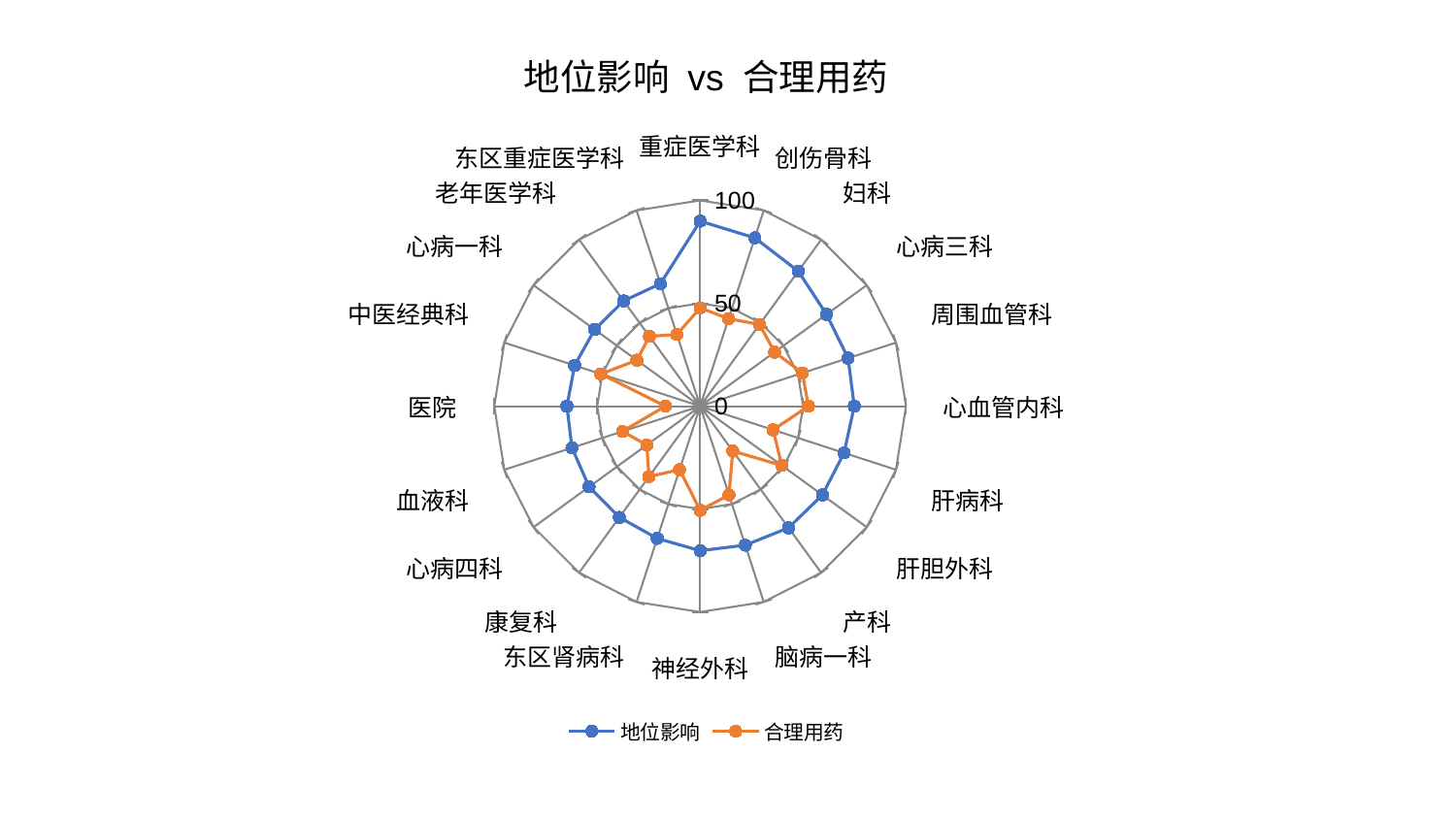

### Chart: 地位影响 vs 合理用药

| Category | 地位影响 | 合理用药 |
|---|---|---|
| 重症医学科 | 89.9173543248089 | 47.753557893112145 |
| 创伤骨科 | 86.00131686397553 | 44.717994321736384 |
| 妇科 | 81.10673620857463 | 49.090391508652075 |
| 心病三科 | 75.8788129660545 | 44.712809359568155 |
| 周围血管科 | 75.57495951513887 | 52.211127348415275 |
| 心血管内科 | 74.87455407181487 | 52.630994737524276 |
| 肝病科 | 73.50420573569203 | 37.279741622868094 |
| 肝胆外科 | 73.41075341236711 | 49.01076791214622 |
| 产科 | 73.07941323363087 | 26.96927391507445 |
| 脑病一科 | 70.99075482153381 | 45.33612128291908 |
| 神经外科 | 70.21432869175572 | 50.60228320446401 |
| 东区肾病科 | 67.54300844073408 | 32.4196158285308 |
| 康复科 | 66.77294279355405 | 42.316391494254596 |
| 心病四科 | 66.67875825180764 | 32.06726195746725 |
| 血液科 | 65.46227601020837 | 39.67739495299803 |
| 医院 | 64.72426653640106 | 16.893519711124675 |
| 中医经典科 | 64.10905188838431 | 50.71349777508185 |
| 心病一科 | 63.34206501811784 | 38.01129707646855 |
| 老年医学科 | 63.242107114210626 | 41.96479223260112 |
| 东区重症医学科 | 62.56687910367206 | 36.63865809250763 |
99